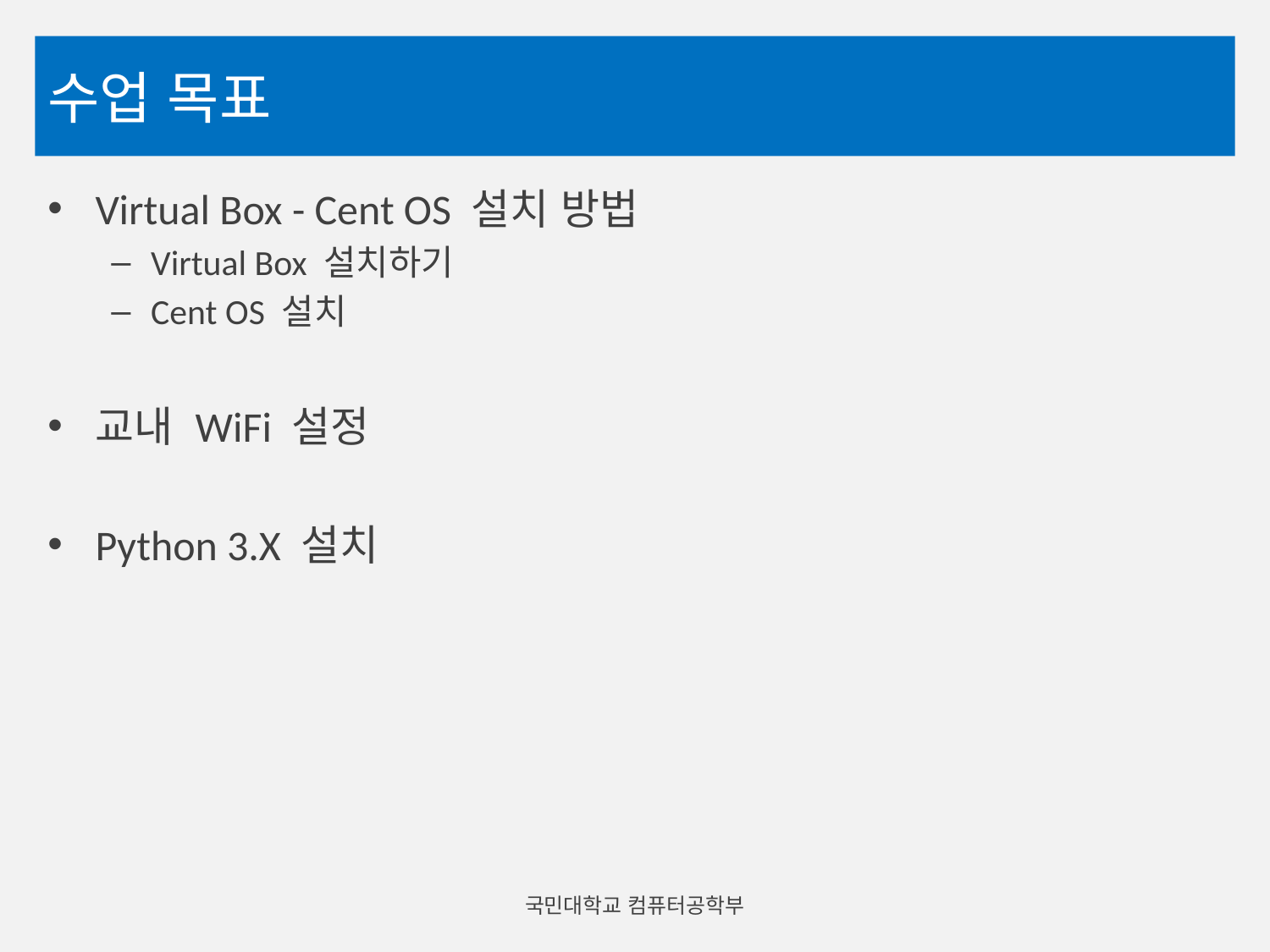

# 수업 목표
Virtual Box - Cent OS 설치 방법
Virtual Box 설치하기
Cent OS 설치

교내 WiFi 설정

Python 3.X 설치
국민대학교 컴퓨터공학부